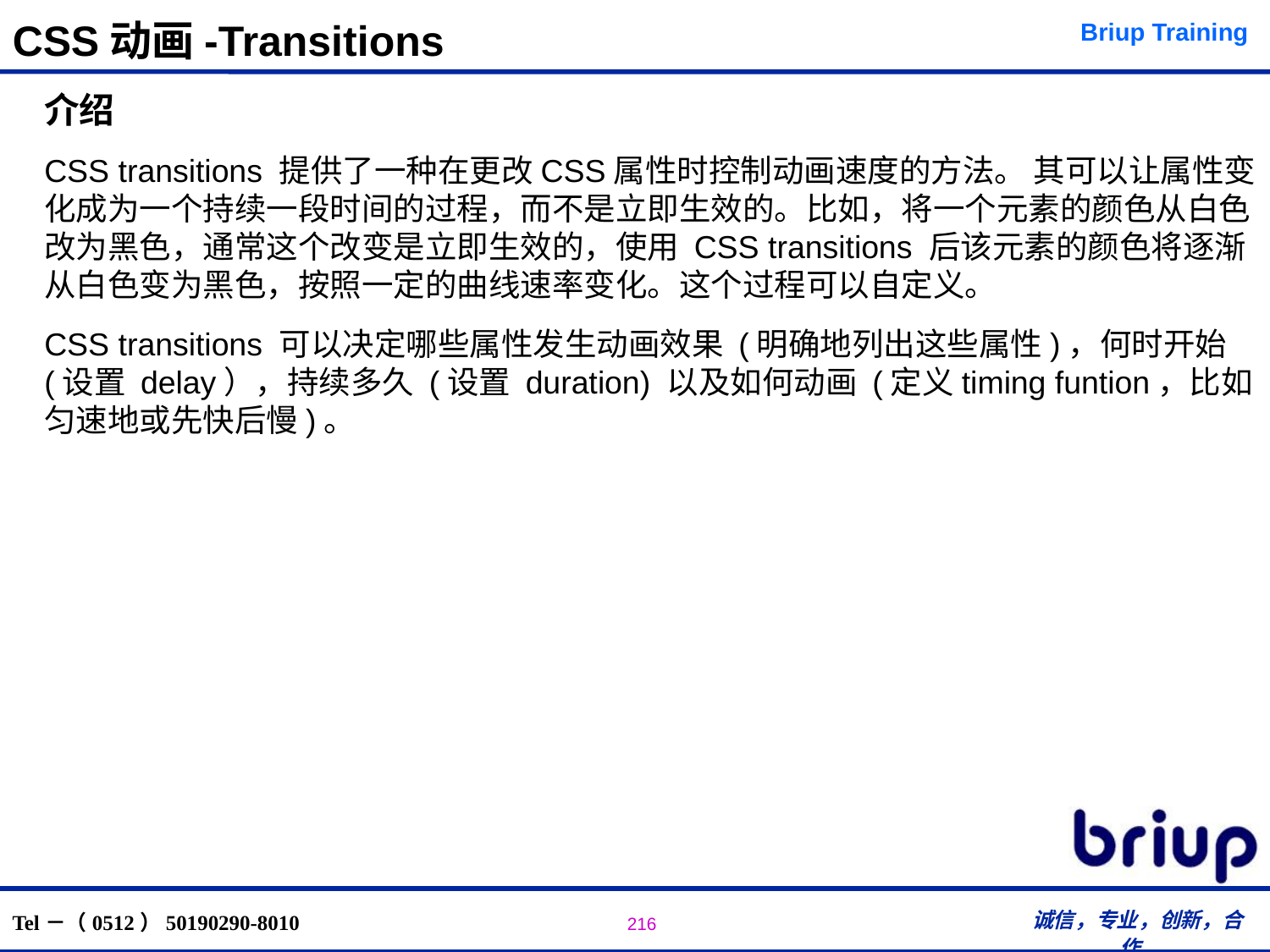

# CSS动画-Transitions
介绍
CSS transitions 提供了一种在更改CSS属性时控制动画速度的方法。 其可以让属性变化成为一个持续一段时间的过程，而不是立即生效的。比如，将一个元素的颜色从白色改为黑色，通常这个改变是立即生效的，使用 CSS transitions 后该元素的颜色将逐渐从白色变为黑色，按照一定的曲线速率变化。这个过程可以自定义。
CSS transitions 可以决定哪些属性发生动画效果 (明确地列出这些属性)，何时开始 (设置 delay），持续多久 (设置 duration) 以及如何动画 (定义timing funtion，比如匀速地或先快后慢)。